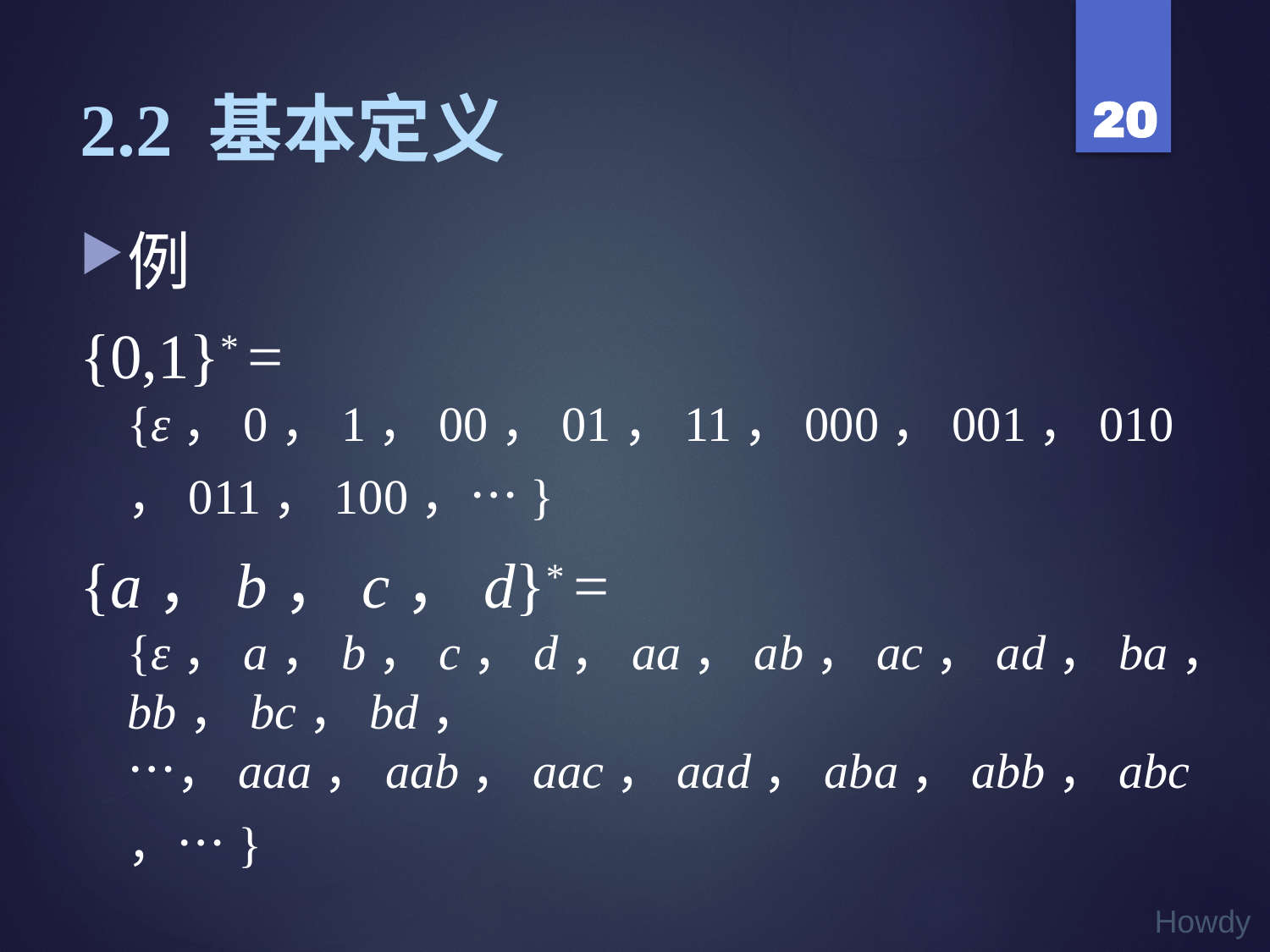

# 2.2 基本定义
例
{0,1}* = {ε，0，1，00，01，11，000，001，010，011，100，…}
{a，b，c，d}* = {ε，a，b，c，d，aa，ab，ac，ad，ba，bb，bc，bd，…，aaa，aab，aac，aad，aba，abb，abc，…}